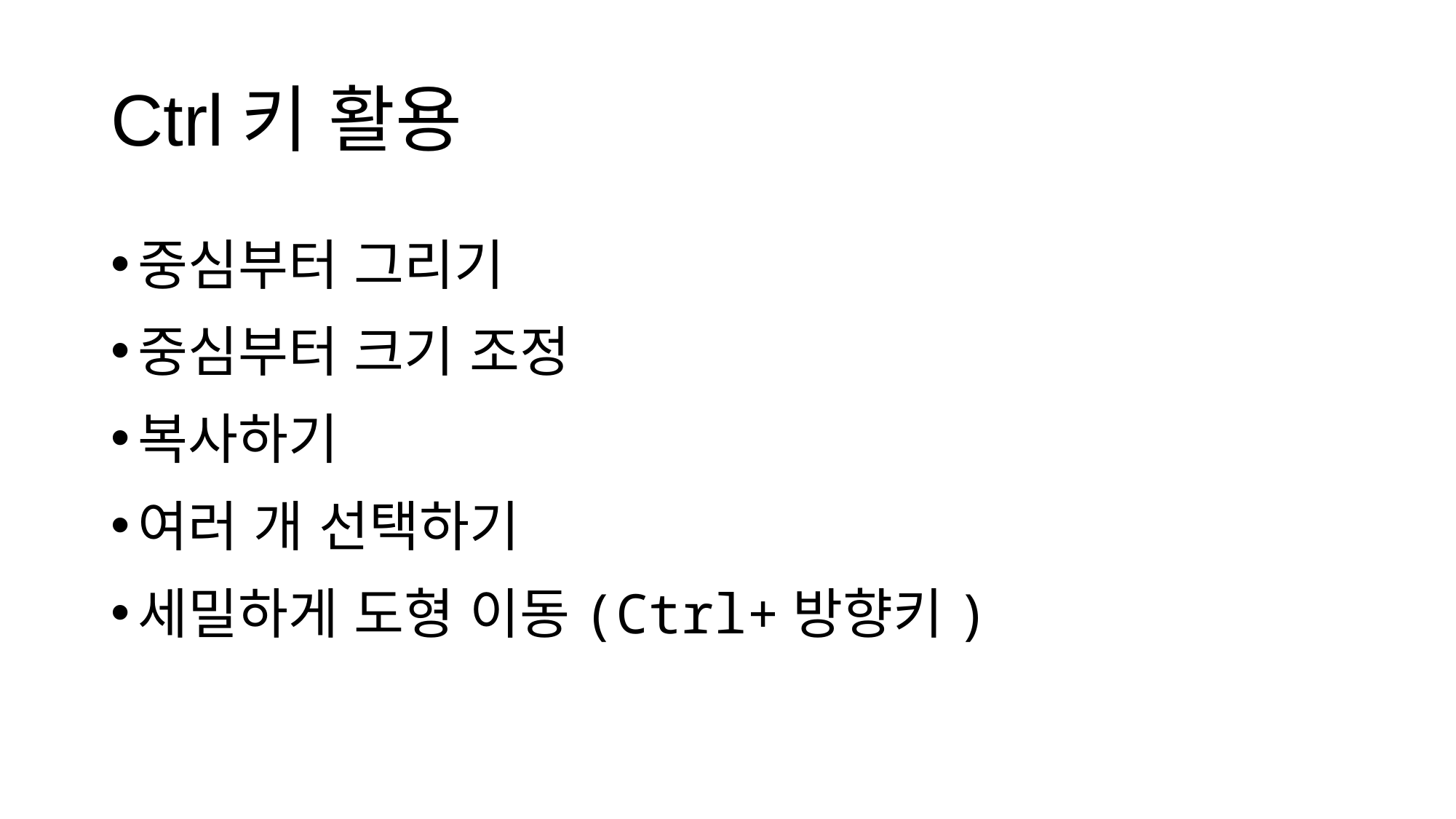

# Ctrl키 활용
중심부터 그리기
중심부터 크기 조정
복사하기
여러 개 선택하기
세밀하게 도형 이동(Ctrl+방향키)